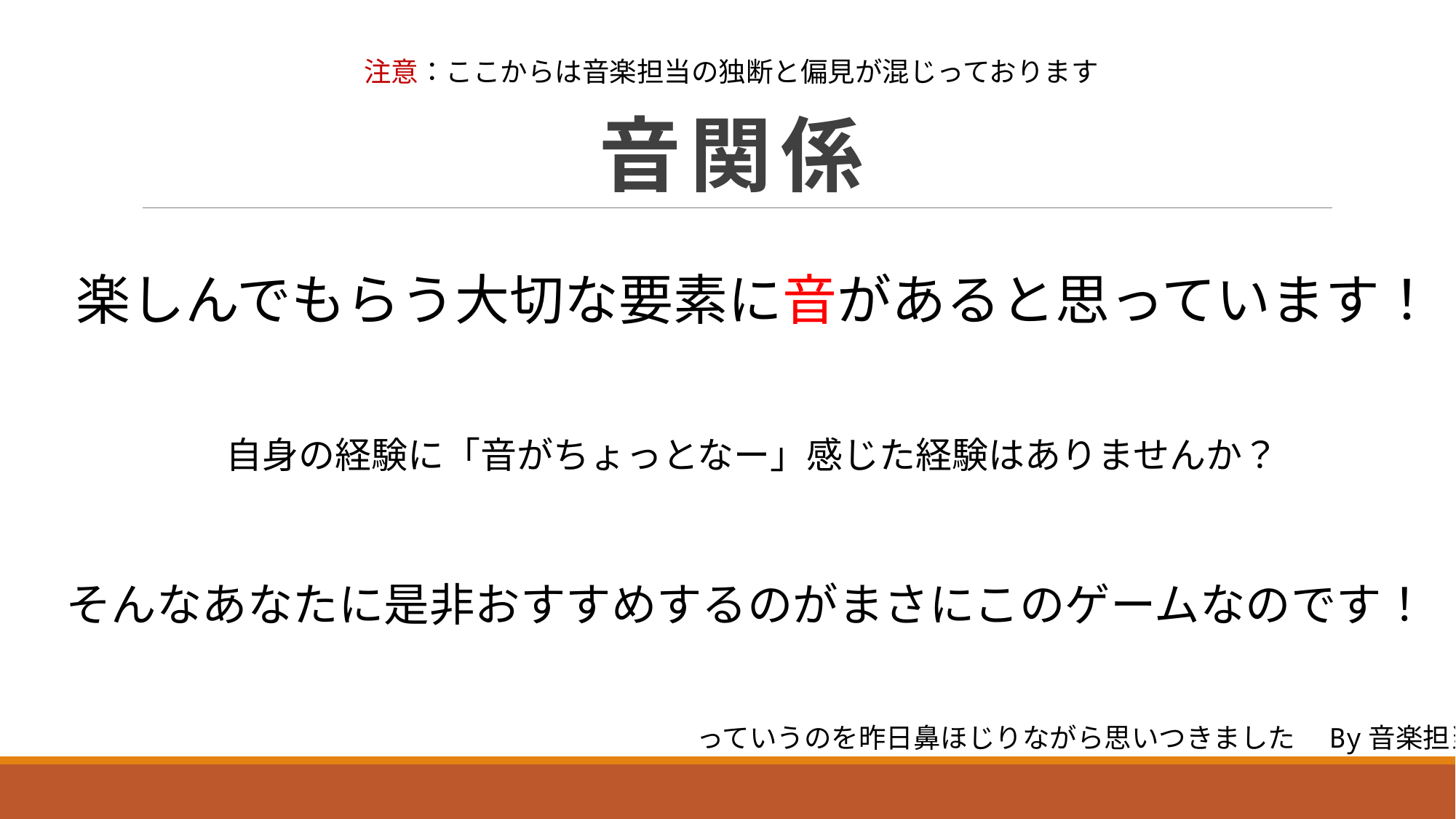

# 音関係
注意：ここからは音楽担当の独断と偏見が混じっております
楽しんでもらう大切な要素に音があると思っています！
自身の経験に「音がちょっとなー」感じた経験はありませんか？
そんなあなたに是非おすすめするのがまさにこのゲームなのです！
っていうのを昨日鼻ほじりながら思いつきました　By音楽担当